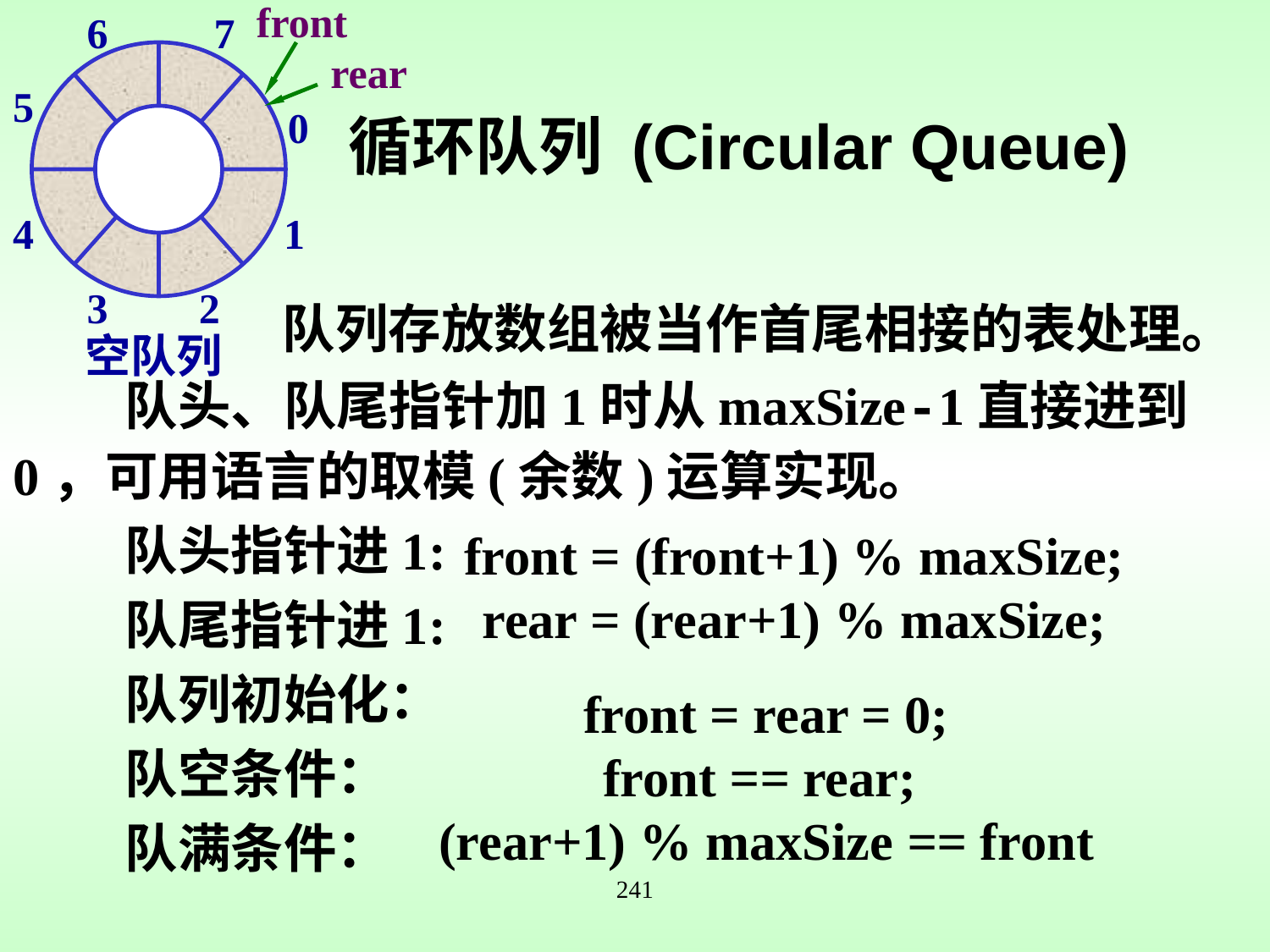

6
7
front
rear

# 循环队列 (Circular Queue)
5

0

4
1
3
2
            队列存放数组被当作首尾相接的表处理。
队头、队尾指针加1时从maxSize-1直接进到0，可用语言的取模(余数)运算实现。
队头指针进1:
队尾指针进1:
队列初始化：
队空条件：
队满条件：
空队列
front = (front+1) % maxSize;
rear = (rear+1) % maxSize;
front = rear = 0;
front == rear;
(rear+1) % maxSize == front
241